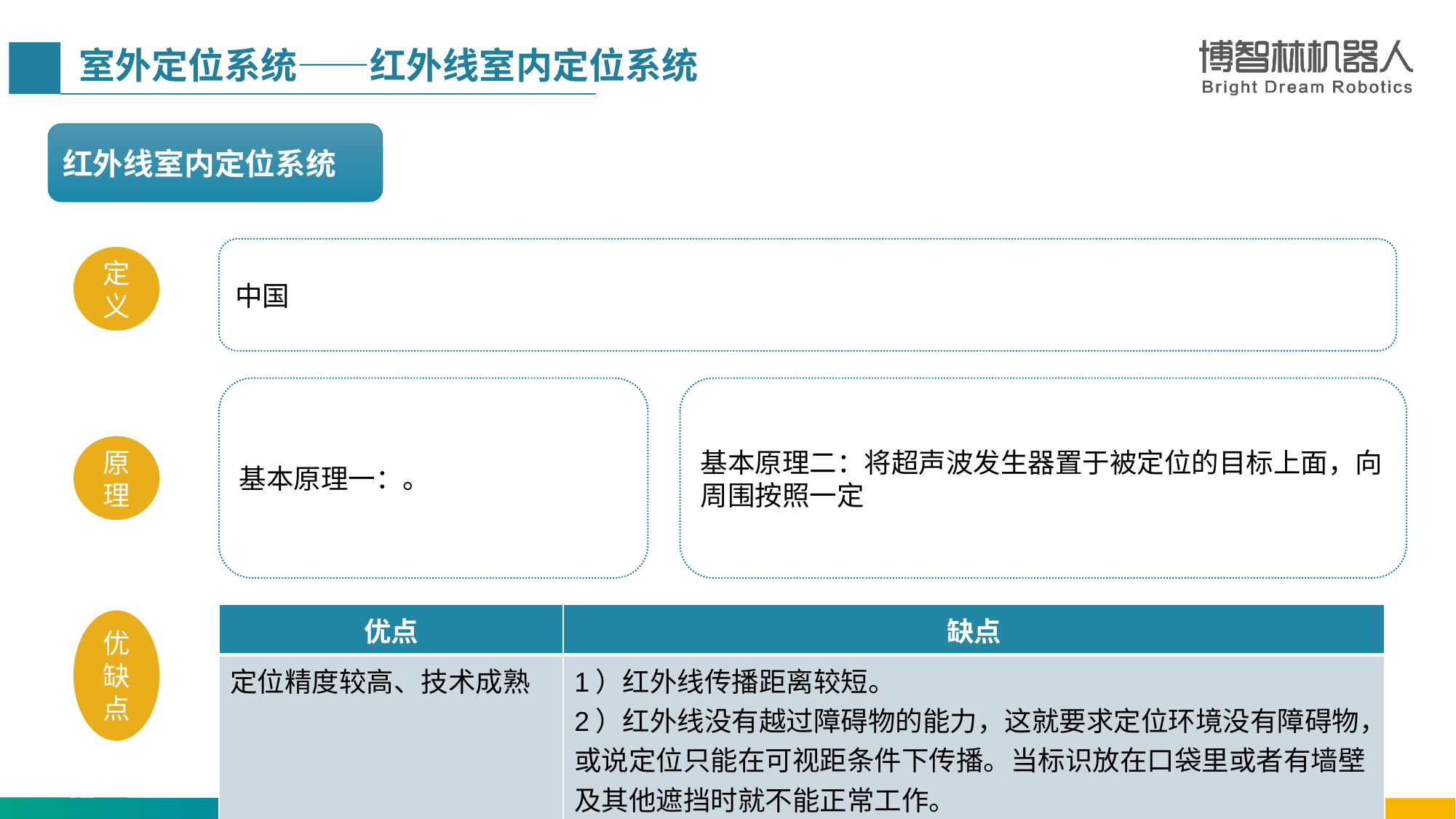

室外定位系统——红外线室内定位系统
红外线室内定位系统
中国
定义
基本原理一：。
基本原理二：将超声波发生器置于被定位的目标上面，向周围按照一定
原理
| 优点 | 缺点 |
| --- | --- |
| 定位精度较高、技术成熟 | 1）红外线传播距离较短。 2）红外线没有越过障碍物的能力，这就要求定位环境没有障碍物，或说定位只能在可视距条件下传播。当标识放在口袋里或者有墙壁及其他遮挡时就不能正常工作。 3）室外抗光性差，非常容易被荧光灯或者房间内的灯光、阳光干扰导致系统无法工作 4）无论哪种方式，都需要在每个遮挡背后、甚至转角都安装接收端，布局复杂，使得成本提升，而定位效果有限 |
优缺点
16